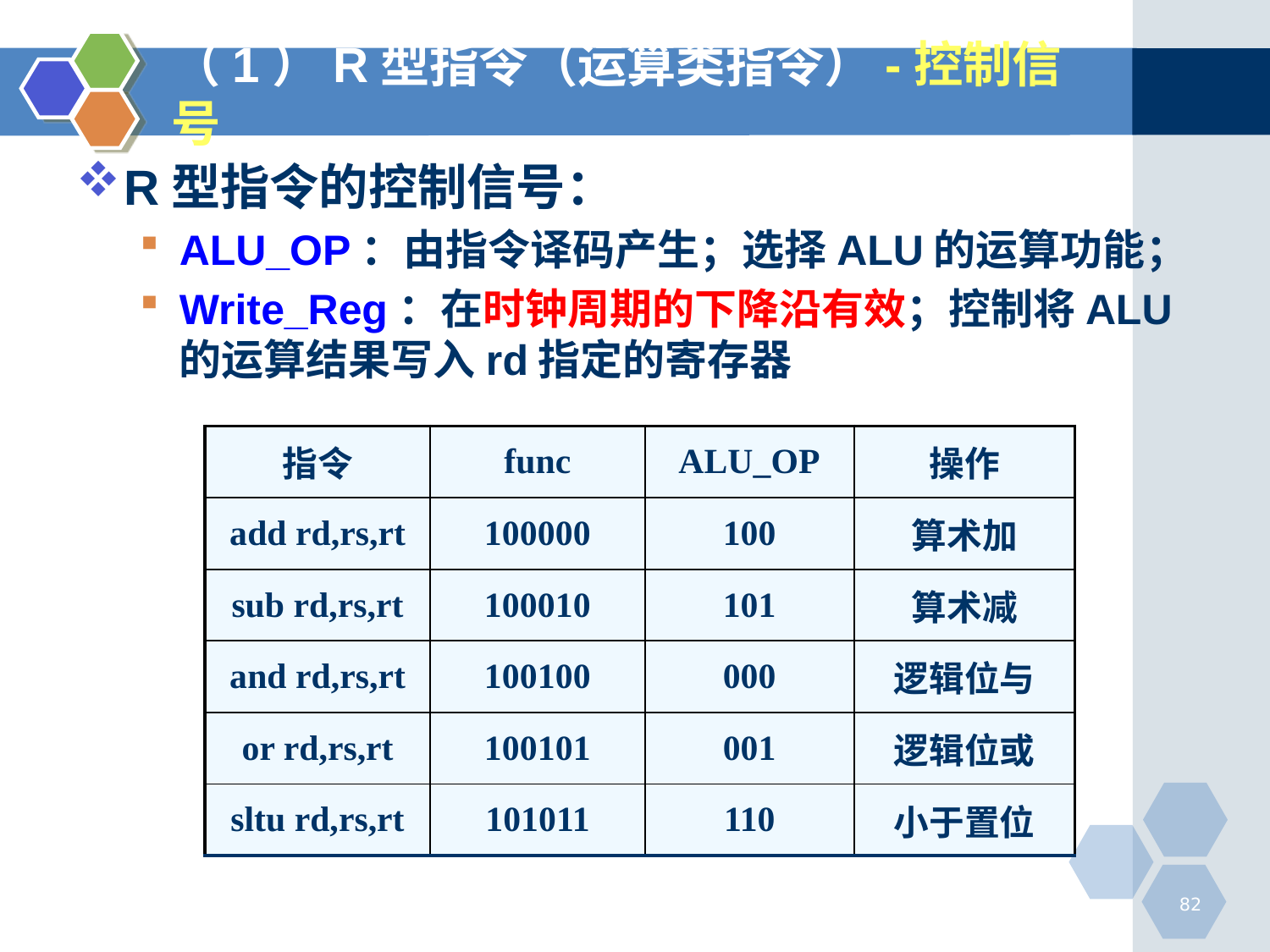

# （1）R型指令（运算类指令）-控制信号
R型指令的控制信号：
ALU_OP：由指令译码产生；选择ALU的运算功能；
Write_Reg：在时钟周期的下降沿有效；控制将ALU的运算结果写入rd指定的寄存器

| 指令 | func | ALU\_OP | 操作 |
| --- | --- | --- | --- |
| add rd,rs,rt | 100000 | 100 | 算术加 |
| sub rd,rs,rt | 100010 | 101 | 算术减 |
| and rd,rs,rt | 100100 | 000 | 逻辑位与 |
| or rd,rs,rt | 100101 | 001 | 逻辑位或 |
| sltu rd,rs,rt | 101011 | 110 | 小于置位 |
82